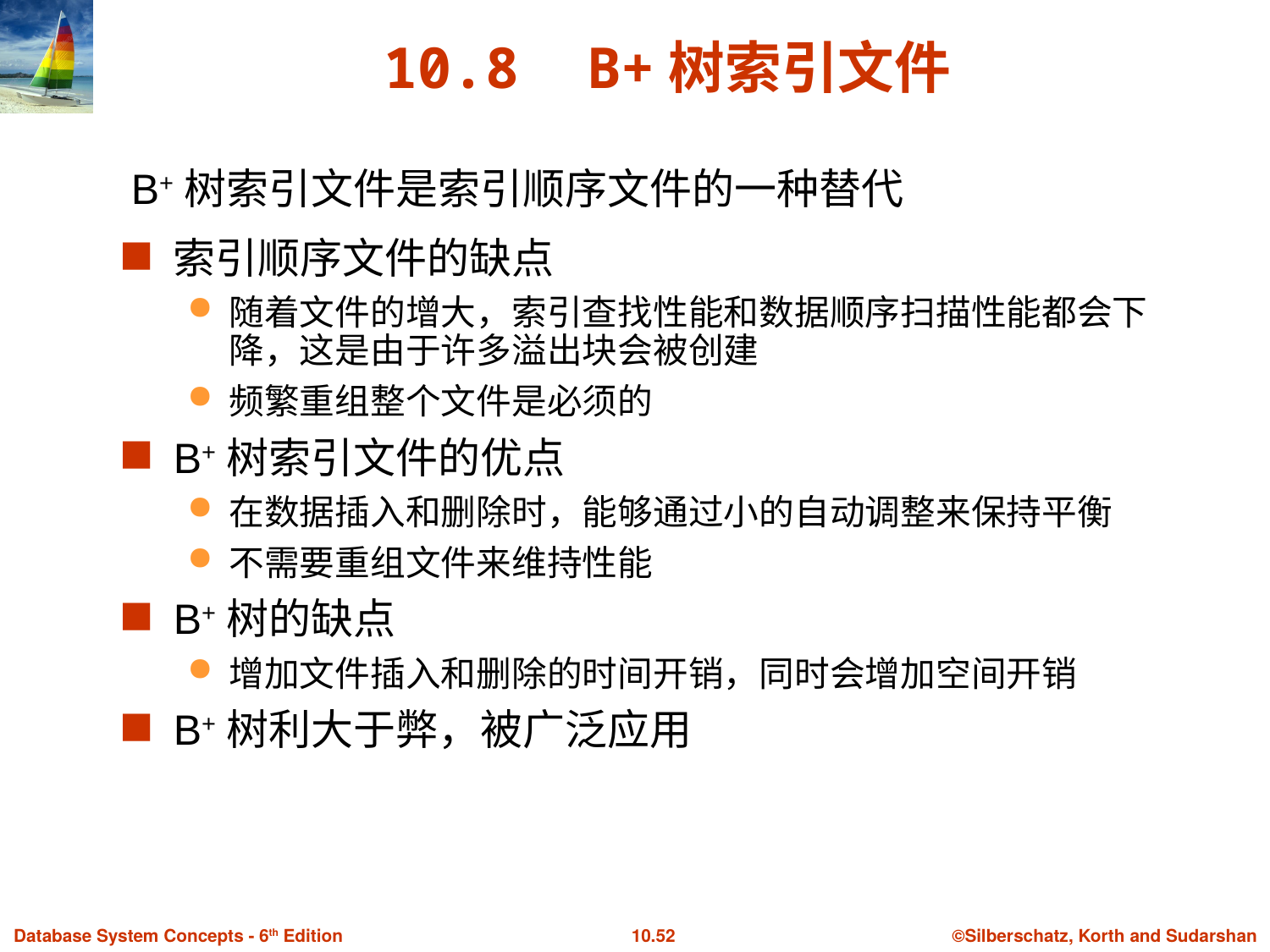

# 10.8  B+树索引文件
B+树索引文件是索引顺序文件的一种替代
索引顺序文件的缺点
随着文件的增大，索引查找性能和数据顺序扫描性能都会下降，这是由于许多溢出块会被创建
频繁重组整个文件是必须的
B+树索引文件的优点
在数据插入和删除时，能够通过小的自动调整来保持平衡
不需要重组文件来维持性能
B+树的缺点
增加文件插入和删除的时间开销，同时会增加空间开销
B+树利大于弊，被广泛应用